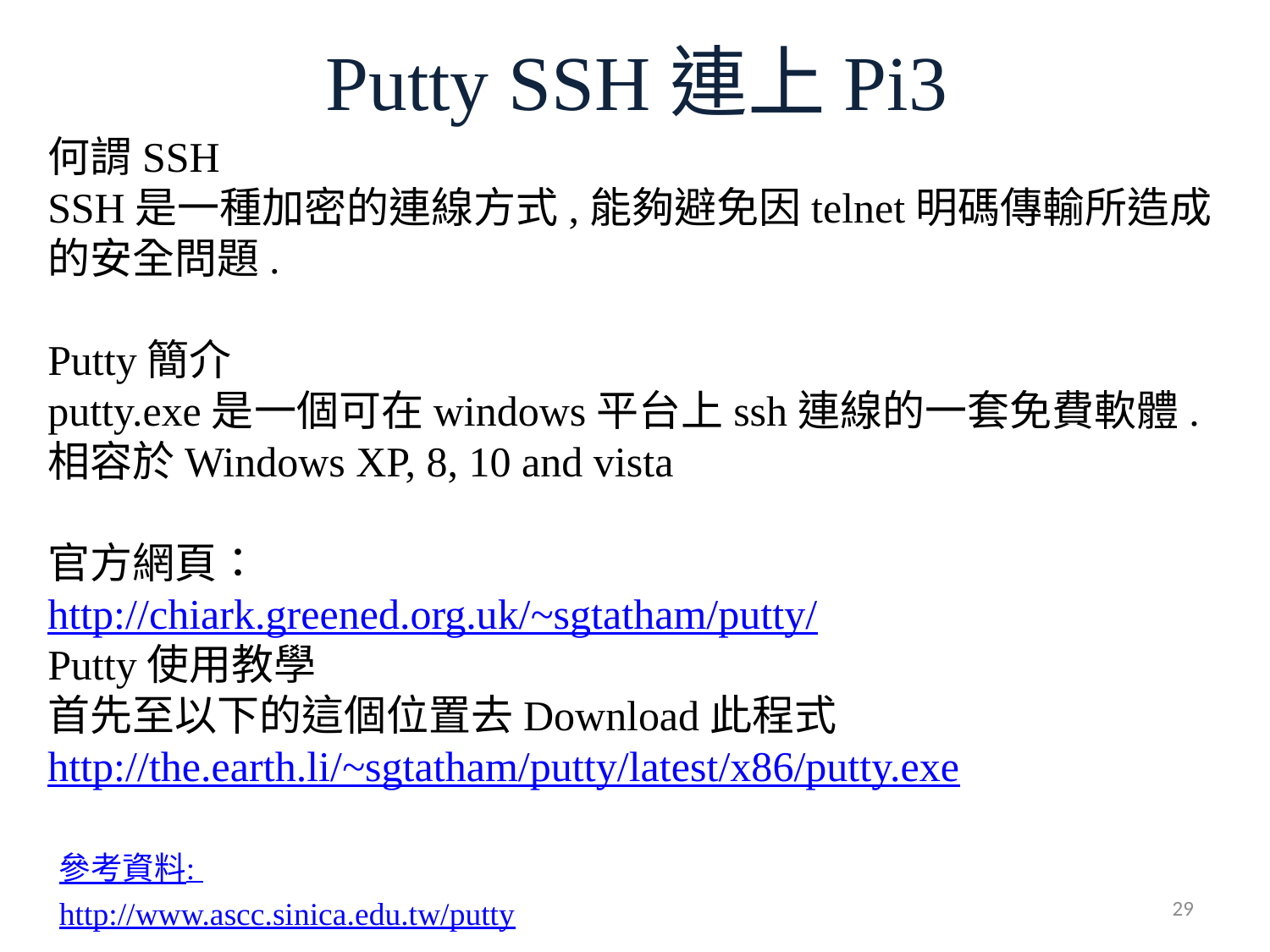

Putty SSH連上Pi3
# 何謂SSH SSH是一種加密的連線方式,能夠避免因telnet明碼傳輸所造成的安全問題. Putty簡介 putty.exe是一個可在windows平台上ssh連線的一套免費軟體. 相容於Windows XP, 8, 10 and vista 官方網頁： http://chiark.greened.org.uk/~sgtatham/putty/ Putty使用教學 首先至以下的這個位置去Download此程式 http://the.earth.li/~sgtatham/putty/latest/x86/putty.exe
參考資料:
http://www.ascc.sinica.edu.tw/putty
29